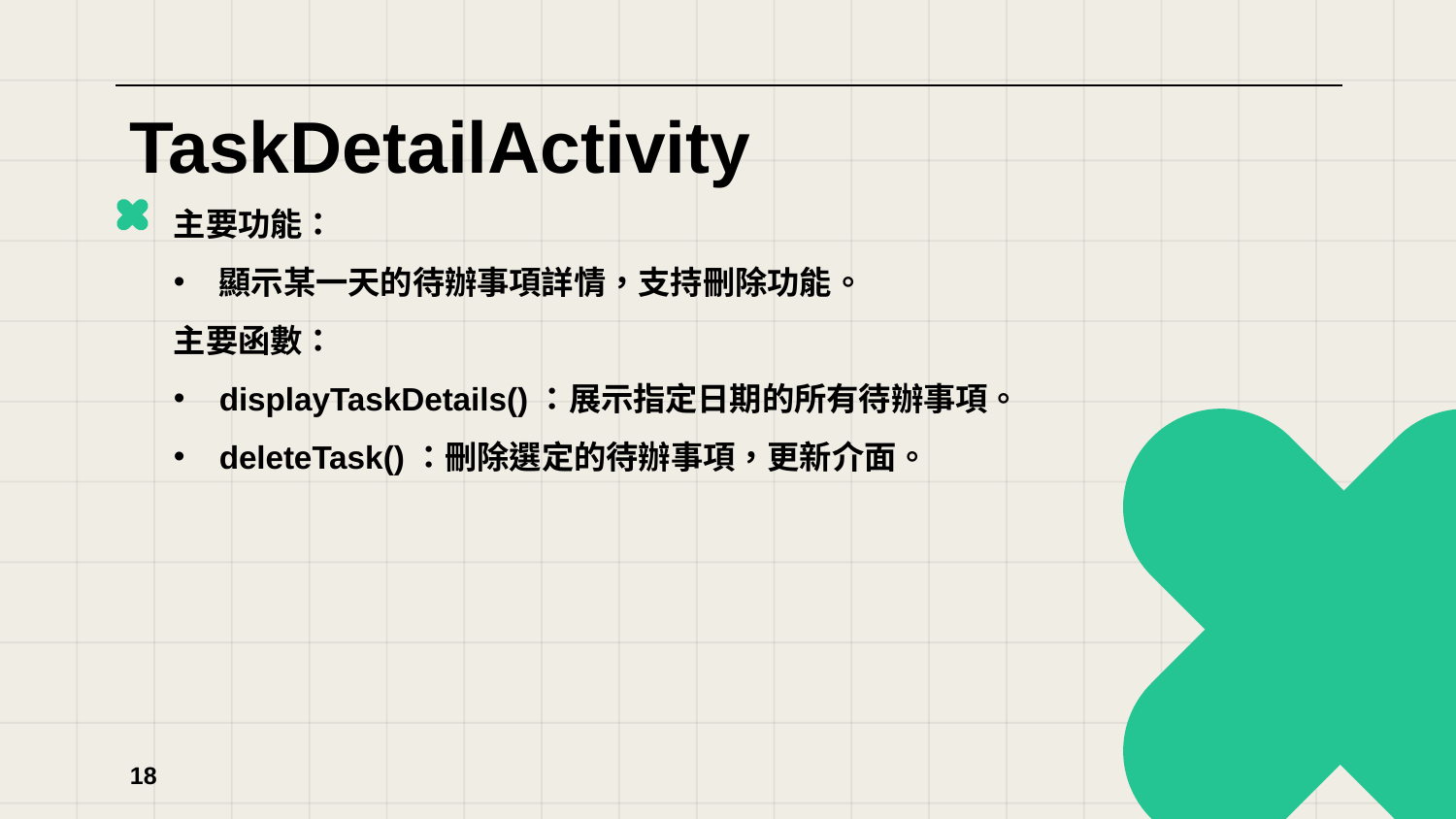

# TaskDetailActivity
主要功能：
顯示某一天的待辦事項詳情，支持刪除功能。
主要函數：
displayTaskDetails()：展示指定日期的所有待辦事項。
deleteTask()：刪除選定的待辦事項，更新介面。

18